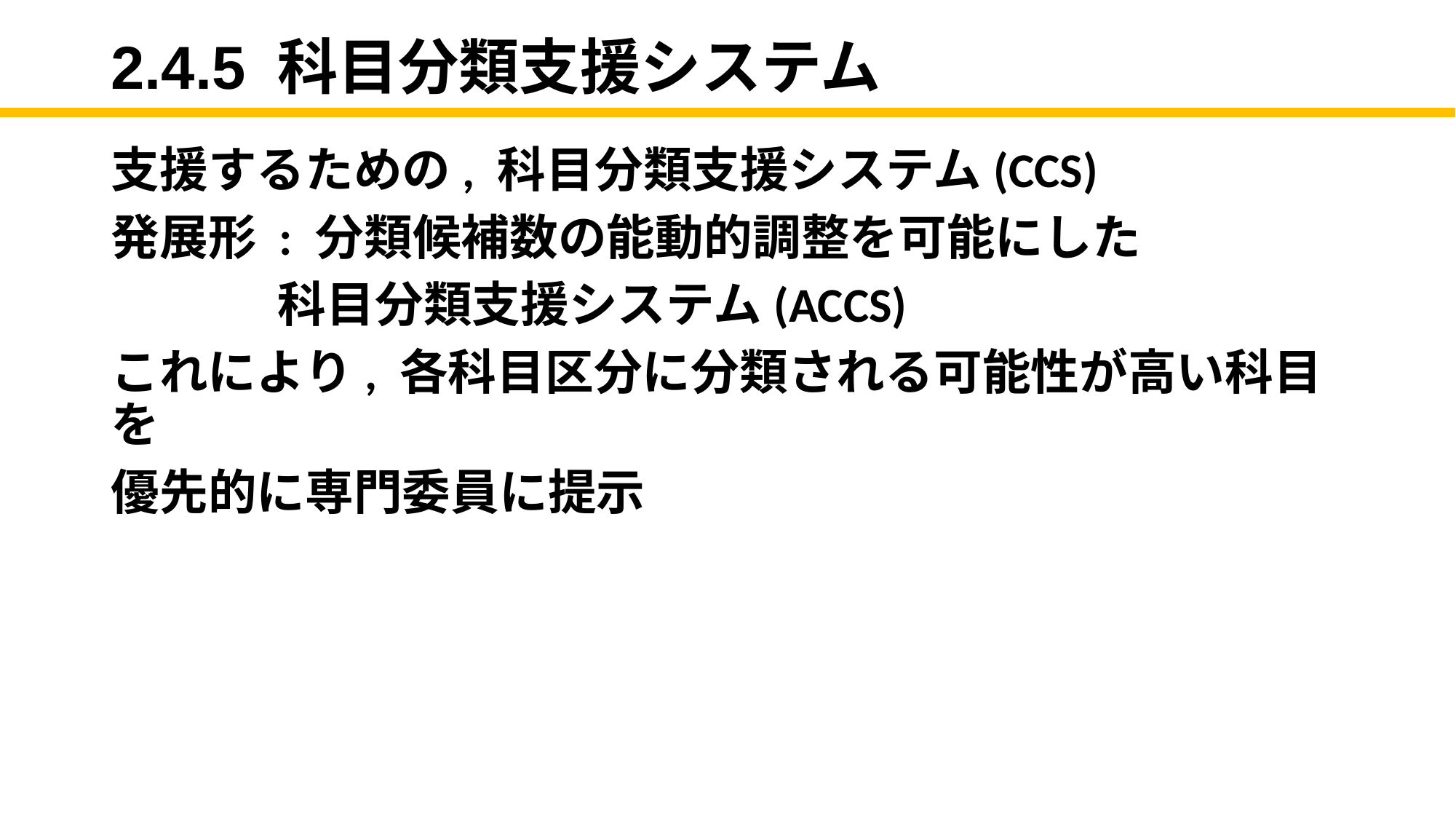

# 2.4.5 科目分類支援システム
支援するための, 科目分類支援システム(CCS)
発展形 : 分類候補数の能動的調整を可能にした
              科目分類支援システム(ACCS)
これにより, 各科目区分に分類される可能性が高い科目を
優先的に専門委員に提示